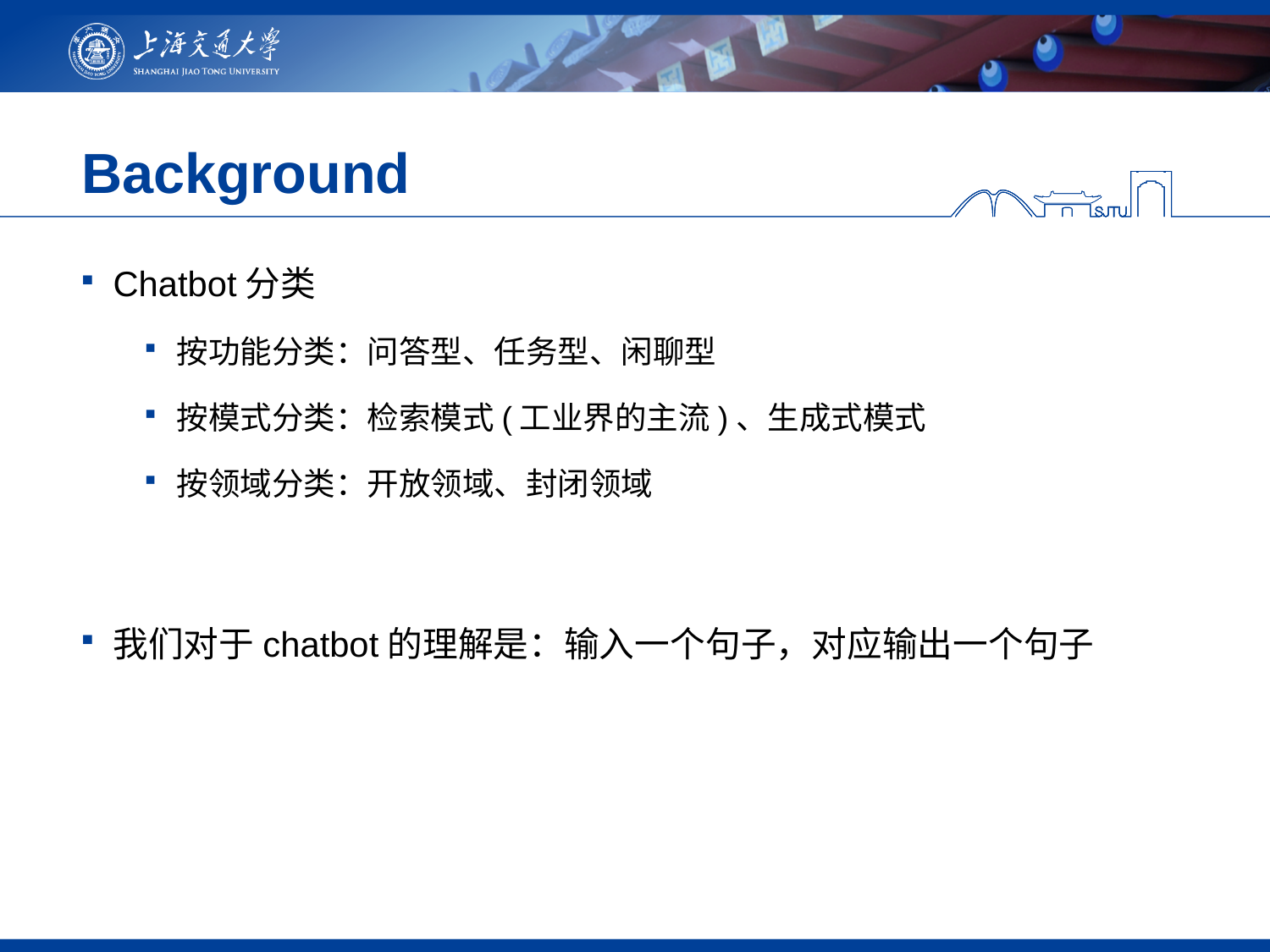

# Background
Chatbot分类
按功能分类：问答型、任务型、闲聊型
按模式分类：检索模式(工业界的主流)、生成式模式
按领域分类：开放领域、封闭领域

我们对于chatbot的理解是：输入一个句子，对应输出一个句子